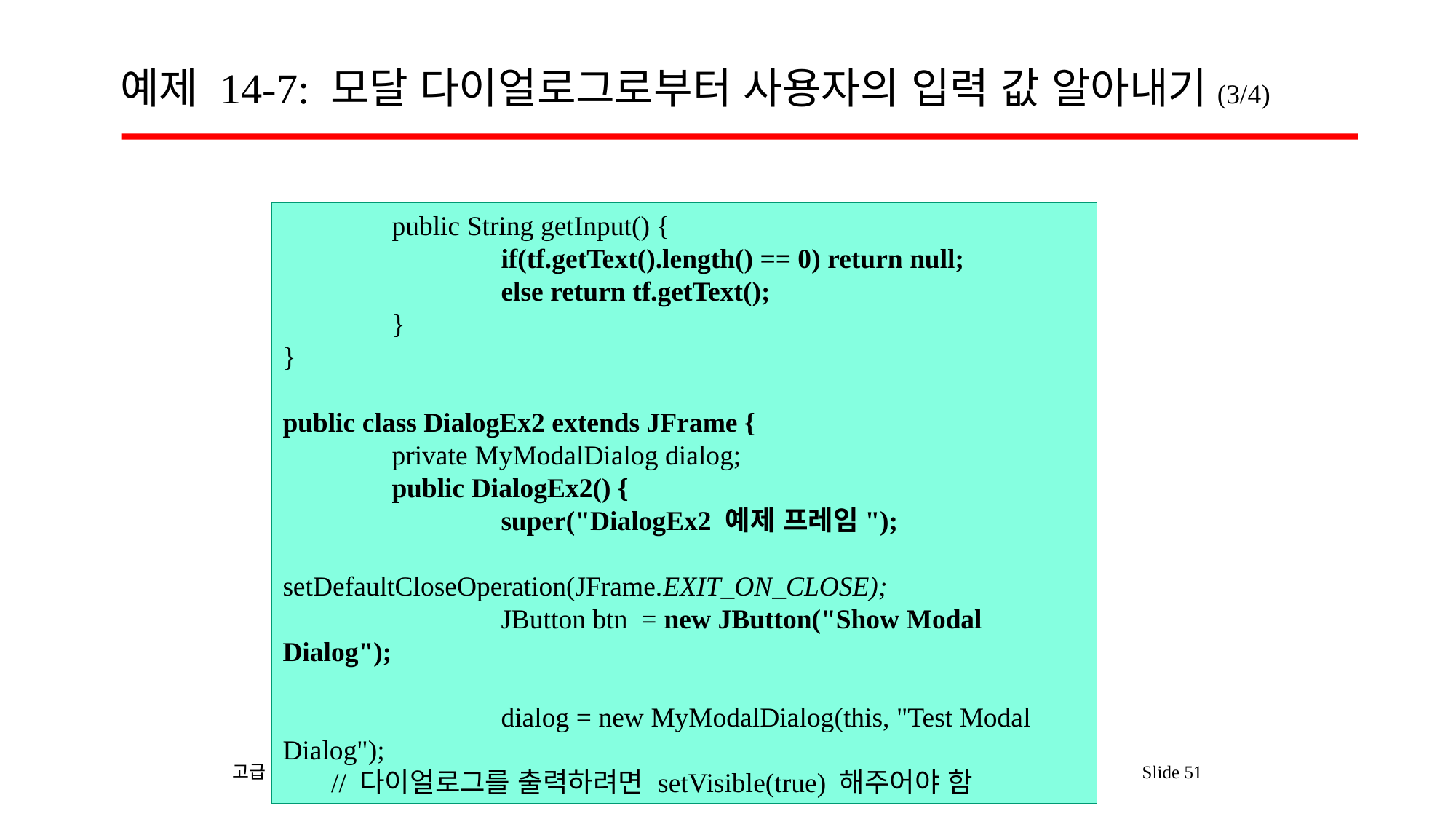

# 예제 14-7: 모달 다이얼로그로부터 사용자의 입력 값 알아내기(3/4)
	public String getInput() {
		if(tf.getText().length() == 0) return null;
		else return tf.getText();
	}
}

public class DialogEx2 extends JFrame {
	private MyModalDialog dialog;
 	public DialogEx2() {
		super("DialogEx2 예제 프레임");
		setDefaultCloseOperation(JFrame.EXIT_ON_CLOSE);
		JButton btn  = new JButton("Show Modal Dialog");

		dialog = new MyModalDialog(this, "Test Modal Dialog");
       // 다이얼로그를 출력하려면 setVisible(true) 해주어야 함